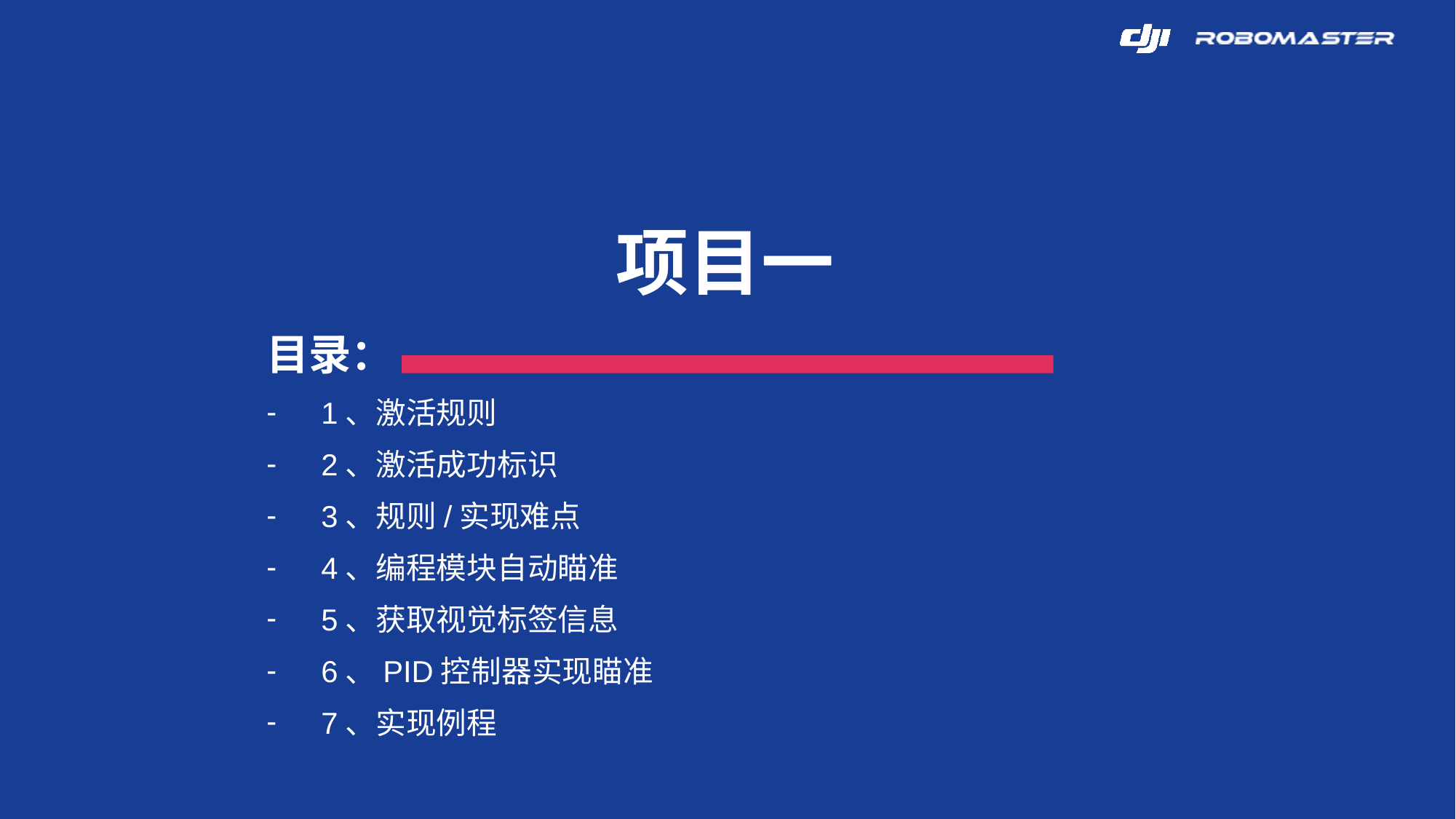

项目一
目录：
1、激活规则
2、激活成功标识
3、规则/实现难点
4、编程模块自动瞄准
5、获取视觉标签信息
6、PID控制器实现瞄准
7、实现例程